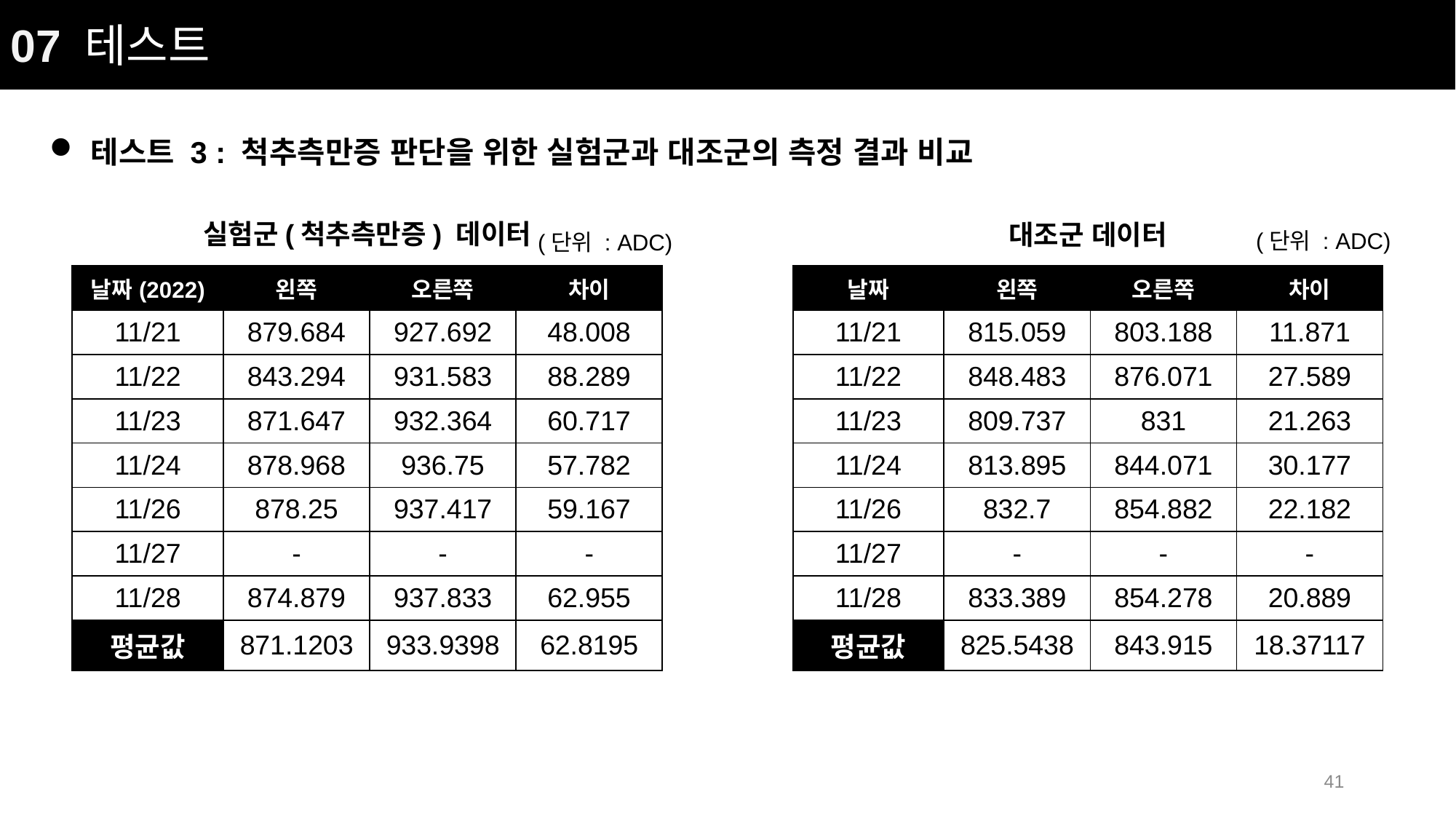

07 테스트
테스트 3 : 척추측만증 판단을 위한 실험군과 대조군의 측정 결과 비교
실험군(척추측만증) 데이터
대조군 데이터
(단위 : ADC)
(단위 : ADC)
| 날짜(2022) | 왼쪽 | 오른쪽 | 차이 |
| --- | --- | --- | --- |
| 11/21 | 879.684 | 927.692 | 48.008 |
| 11/22 | 843.294 | 931.583 | 88.289 |
| 11/23 | 871.647 | 932.364 | 60.717 |
| 11/24 | 878.968 | 936.75 | 57.782 |
| 11/26 | 878.25 | 937.417 | 59.167 |
| 11/27 | - | - | - |
| 11/28 | 874.879 | 937.833 | 62.955 |
| 평균값 | 871.1203 | 933.9398 | 62.8195 |
| 날짜 | 왼쪽 | 오른쪽 | 차이 |
| --- | --- | --- | --- |
| 11/21 | 815.059 | 803.188 | 11.871 |
| 11/22 | 848.483 | 876.071 | 27.589 |
| 11/23 | 809.737 | 831 | 21.263 |
| 11/24 | 813.895 | 844.071 | 30.177 |
| 11/26 | 832.7 | 854.882 | 22.182 |
| 11/27 | - | - | - |
| 11/28 | 833.389 | 854.278 | 20.889 |
| 평균값 | 825.5438 | 843.915 | 18.37117 |
41